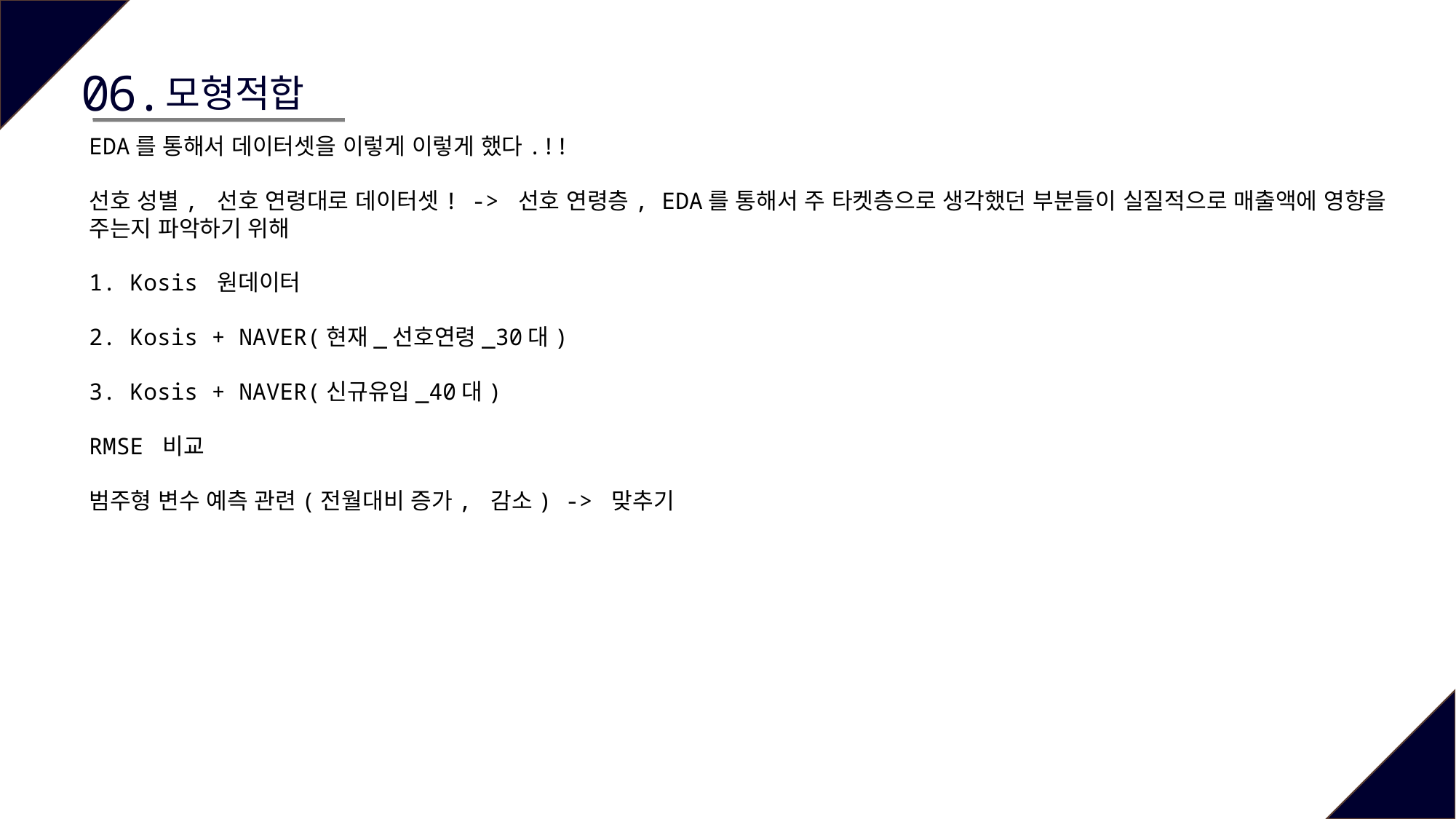

06.
모형적합
EDA를 통해서 데이터셋을 이렇게 이렇게 했다.!!

선호 성별, 선호 연령대로 데이터셋! -> 선호 연령층, EDA를 통해서 주 타켓층으로 생각했던 부분들이 실질적으로 매출액에 영향을 주는지 파악하기 위해

Kosis 원데이터

Kosis + NAVER(현재_선호연령_30대)

Kosis + NAVER(신규유입_40대)

RMSE 비교

범주형 변수 예측 관련(전월대비 증가, 감소) -> 맞추기